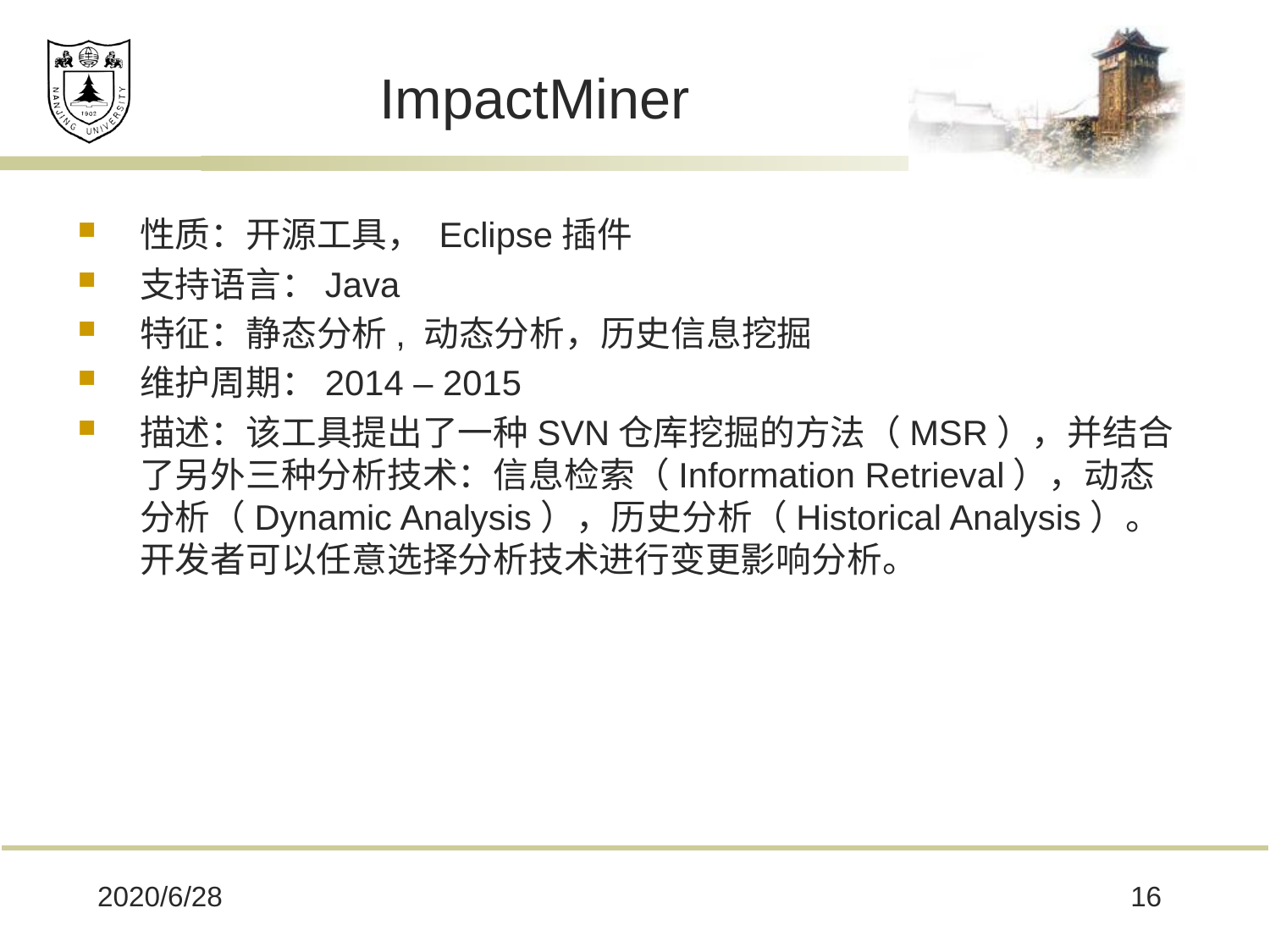

# ImpactMiner
性质：开源工具， Eclipse插件
支持语言：Java
特征：静态分析, 动态分析，历史信息挖掘
维护周期：2014 – 2015
描述：该工具提出了一种SVN仓库挖掘的方法（MSR），并结合了另外三种分析技术：信息检索（Information Retrieval），动态分析（Dynamic Analysis），历史分析（Historical Analysis）。开发者可以任意选择分析技术进行变更影响分析。

2020/6/28
16